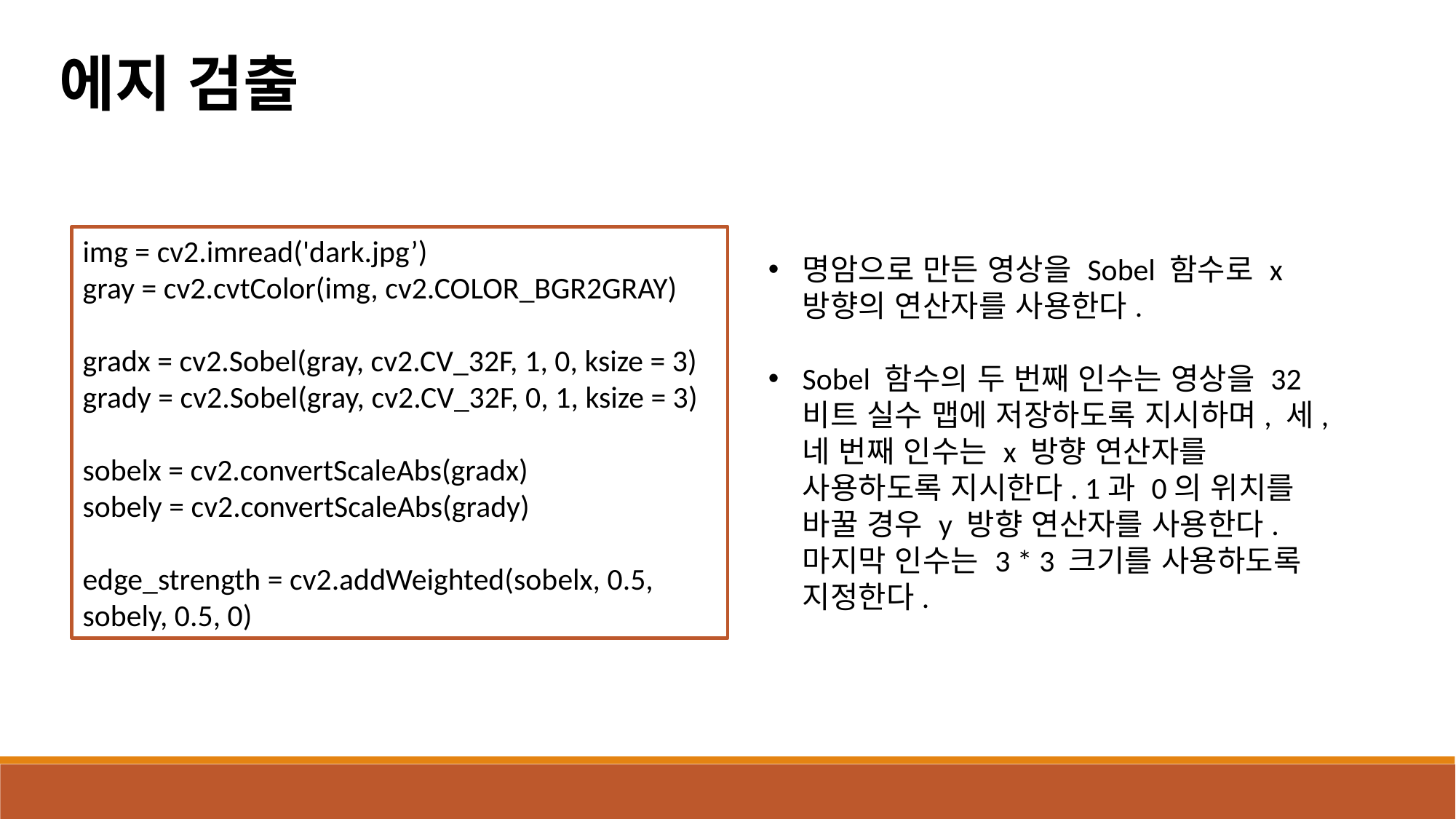

에지 검출
img = cv2.imread('dark.jpg’)
gray = cv2.cvtColor(img, cv2.COLOR_BGR2GRAY)

gradx = cv2.Sobel(gray, cv2.CV_32F, 1, 0, ksize = 3)
grady = cv2.Sobel(gray, cv2.CV_32F, 0, 1, ksize = 3)

sobelx = cv2.convertScaleAbs(gradx)
sobely = cv2.convertScaleAbs(grady)

edge_strength = cv2.addWeighted(sobelx, 0.5, sobely, 0.5, 0)
명암으로 만든 영상을 Sobel 함수로 x 방향의 연산자를 사용한다.

Sobel 함수의 두 번째 인수는 영상을 32비트 실수 맵에 저장하도록 지시하며, 세, 네 번째 인수는 x 방향 연산자를 사용하도록 지시한다. 1과 0의 위치를 바꿀 경우 y 방향 연산자를 사용한다. 마지막 인수는 3 * 3 크기를 사용하도록 지정한다.